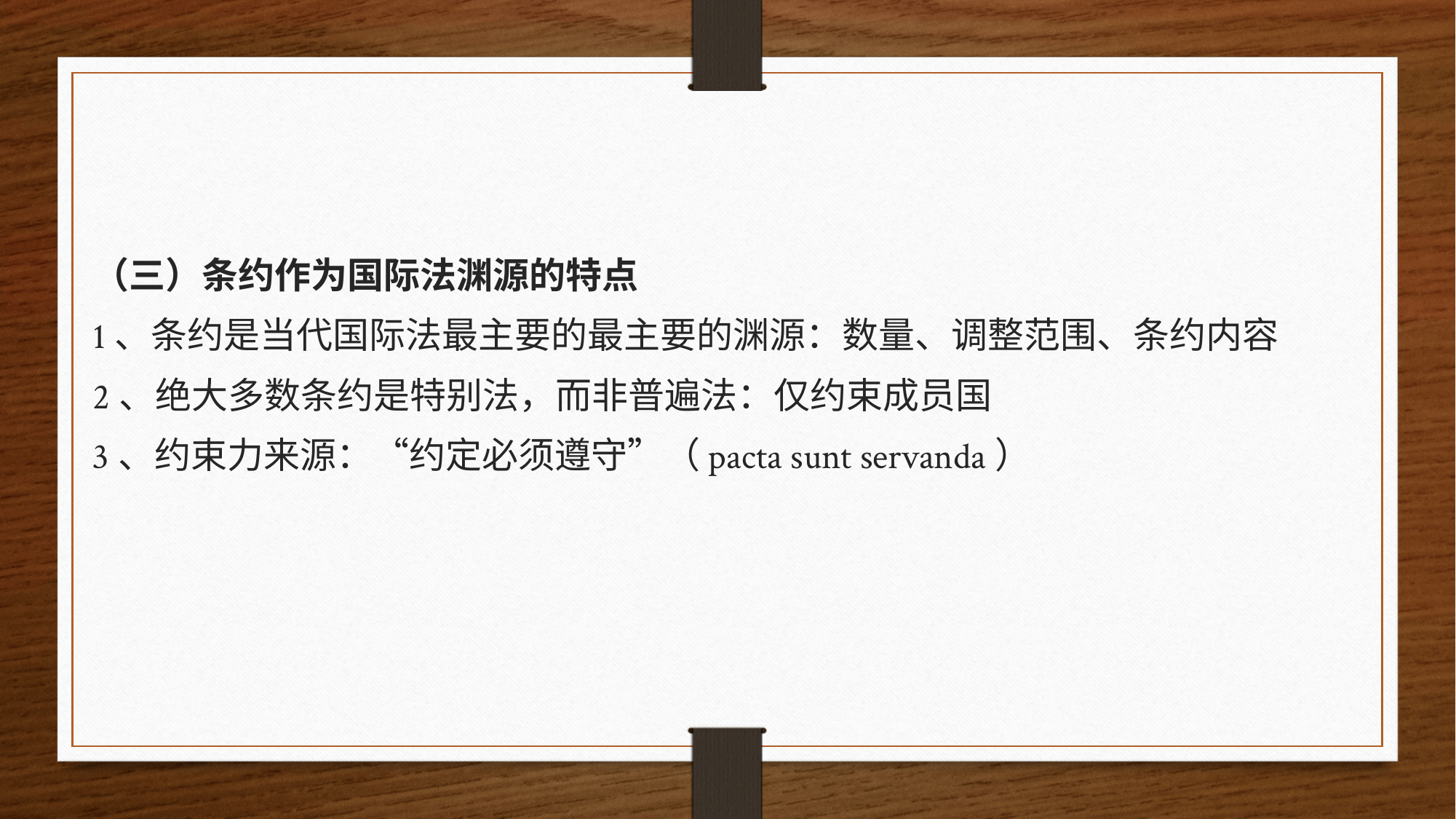

（三）条约作为国际法渊源的特点
1、条约是当代国际法最主要的最主要的渊源：数量、调整范围、条约内容
2、绝大多数条约是特别法，而非普遍法：仅约束成员国
3、约束力来源：“约定必须遵守”（pacta sunt servanda）